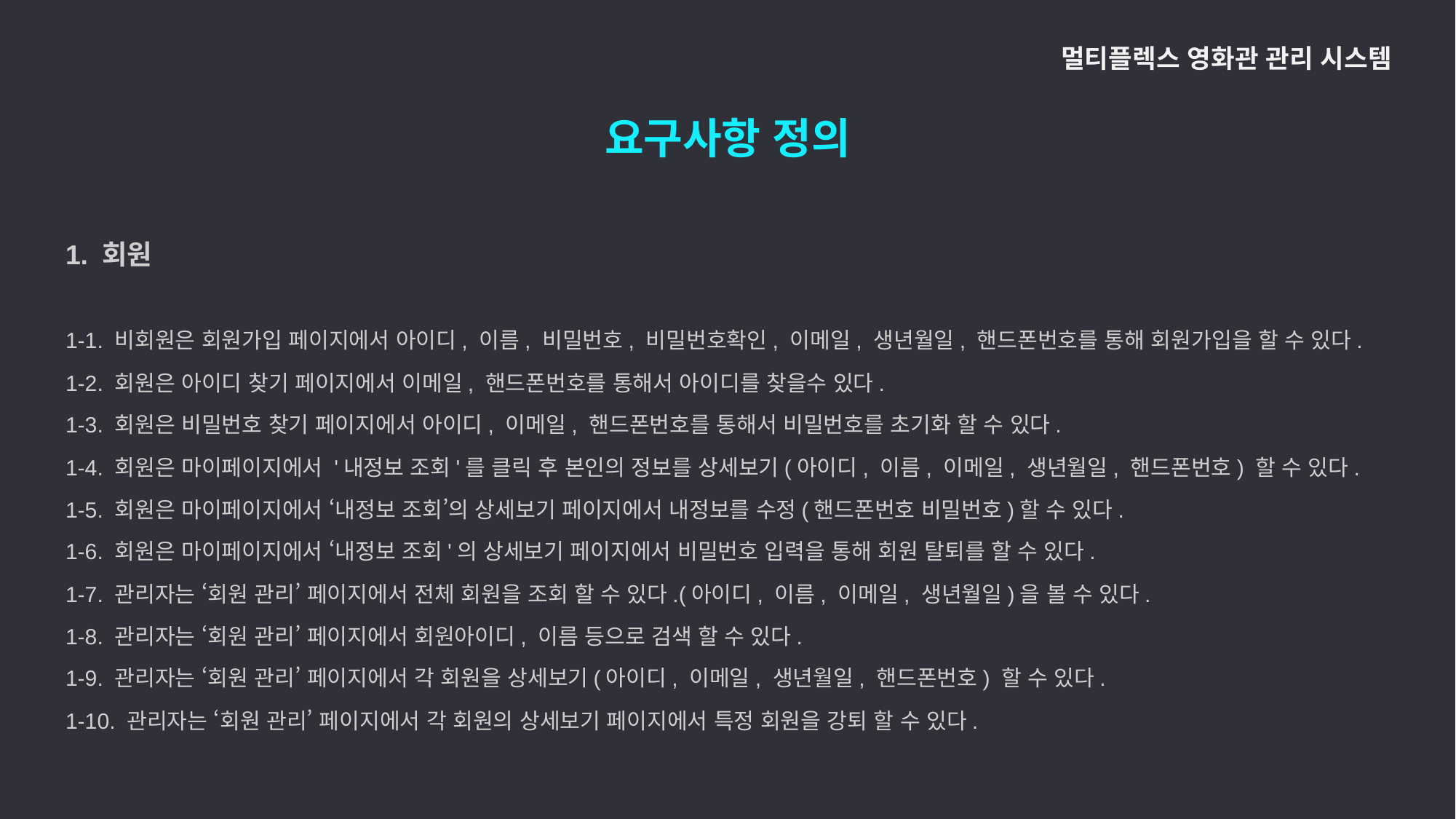

멀티플렉스 영화관 관리 시스템
요구사항 정의
1. 회원

1-1. 비회원은 회원가입 페이지에서 아이디, 이름, 비밀번호, 비밀번호확인, 이메일, 생년월일, 핸드폰번호를 통해 회원가입을 할 수 있다.
1-2. 회원은 아이디 찾기 페이지에서 이메일, 핸드폰번호를 통해서 아이디를 찾을수 있다.
1-3. 회원은 비밀번호 찾기 페이지에서 아이디, 이메일, 핸드폰번호를 통해서 비밀번호를 초기화 할 수 있다.
1-4. 회원은 마이페이지에서 '내정보 조회'를 클릭 후 본인의 정보를 상세보기(아이디, 이름, 이메일, 생년월일, 핸드폰번호) 할 수 있다.
1-5. 회원은 마이페이지에서 ‘내정보 조회’의 상세보기 페이지에서 내정보를 수정(핸드폰번호 비밀번호)할 수 있다.
1-6. 회원은 마이페이지에서 ‘내정보 조회'의 상세보기 페이지에서 비밀번호 입력을 통해 회원 탈퇴를 할 수 있다.
1-7. 관리자는 ‘회원 관리’ 페이지에서 전체 회원을 조회 할 수 있다.(아이디, 이름, 이메일, 생년월일)을 볼 수 있다.
1-8. 관리자는 ‘회원 관리’ 페이지에서 회원아이디, 이름 등으로 검색 할 수 있다.
1-9. 관리자는 ‘회원 관리’ 페이지에서 각 회원을 상세보기(아이디, 이메일, 생년월일, 핸드폰번호) 할 수 있다.
1-10. 관리자는 ‘회원 관리’ 페이지에서 각 회원의 상세보기 페이지에서 특정 회원을 강퇴 할 수 있다.